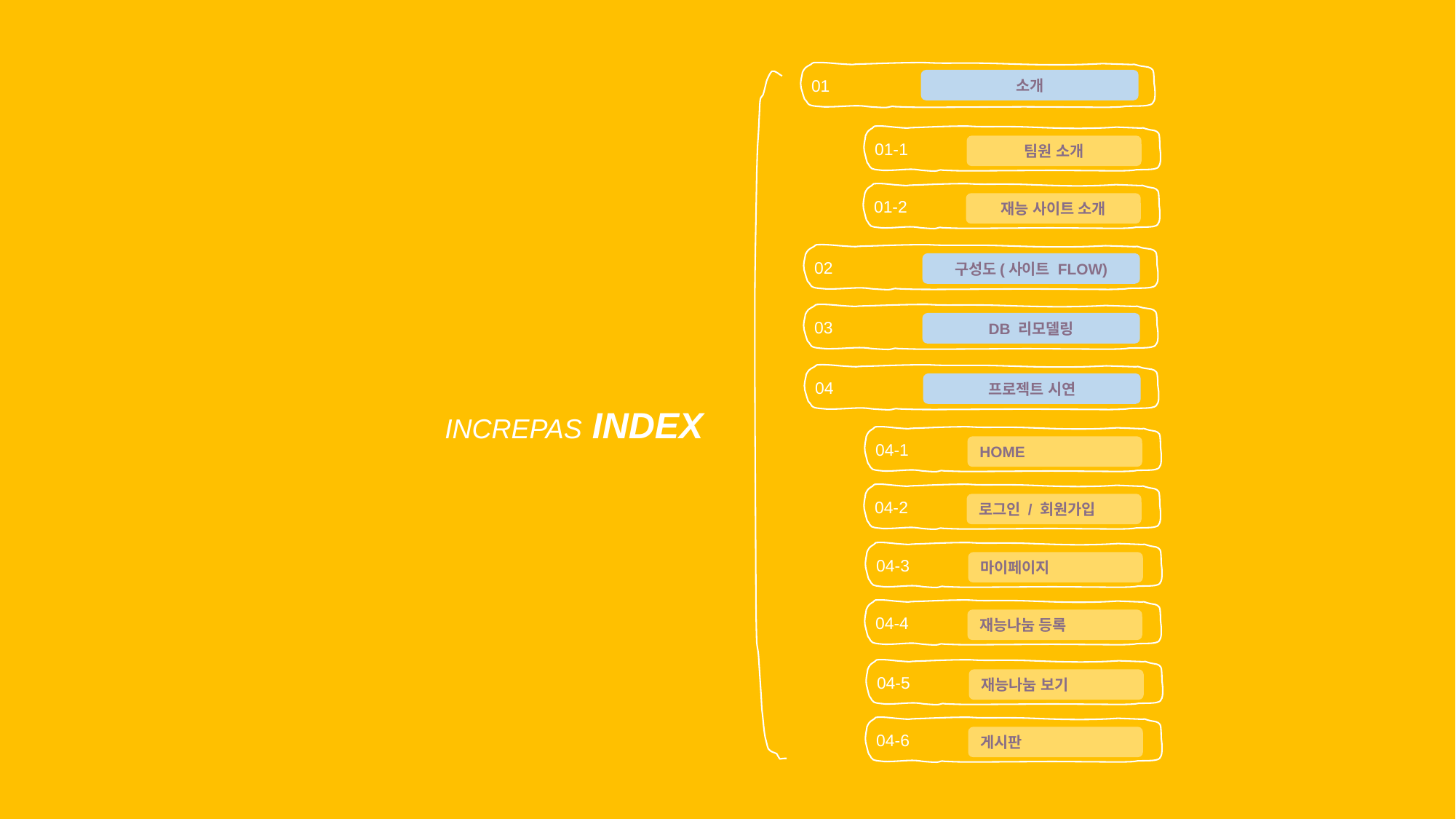

01
소개

01-1
팀원 소개
01-2
재능 사이트 소개
02
구성도(사이트 FLOW)
03
DB 리모델링
04
프로젝트 시연
INCREPAS INDEX
04-1
HOME
04-2
로그인 / 회원가입
04-3
마이페이지
04-4
재능나눔 등록
04-5
재능나눔 보기
04-6
게시판